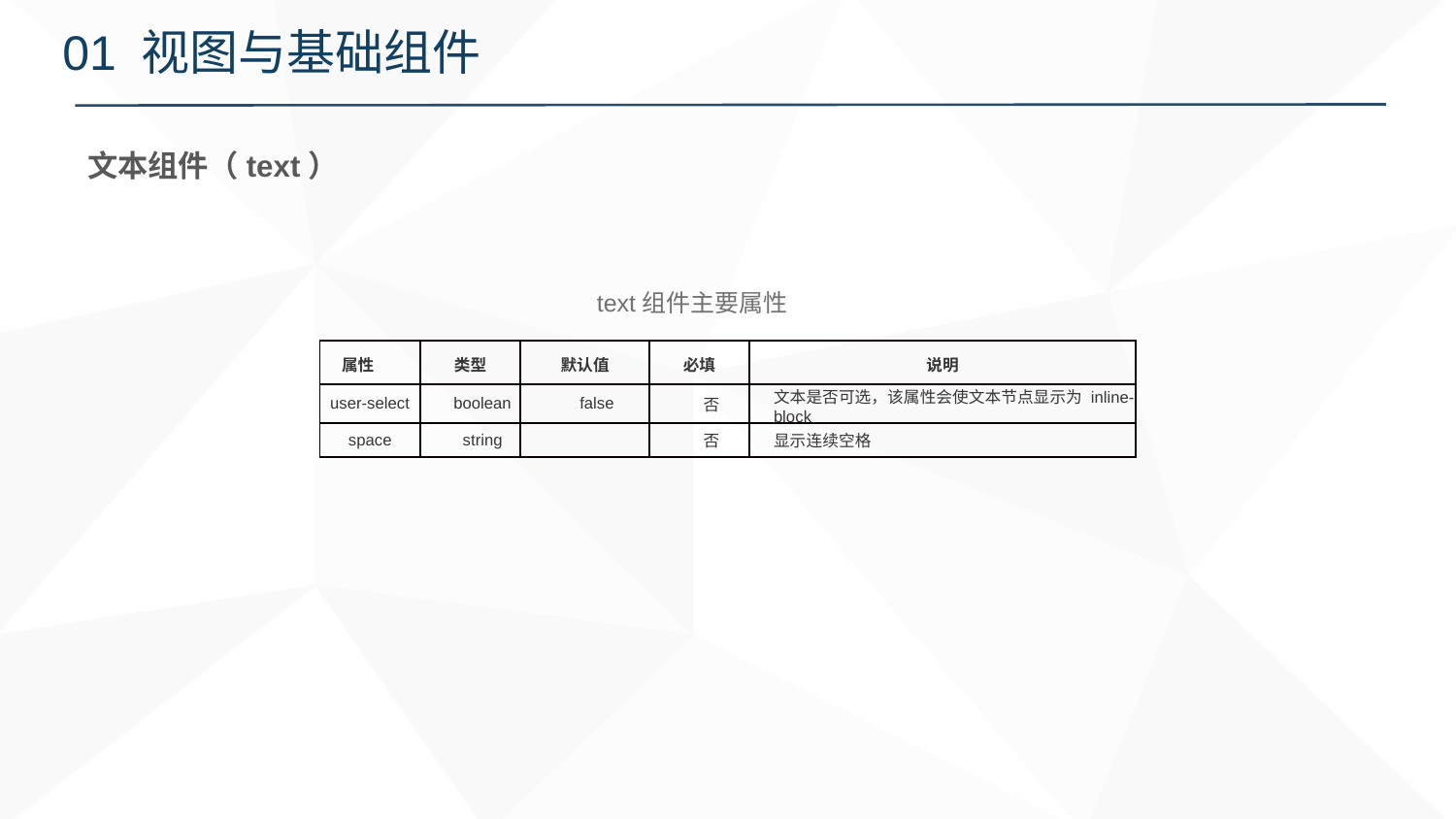

# 01 视图与基础组件
文本组件（text）
text组件主要属性
| 属性 | 类型 | 默认值 | 必填 | 说明 |
| --- | --- | --- | --- | --- |
| user-select | boolean | false | 否 | 文本是否可选，该属性会使文本节点显示为 inline-block |
| space | string |  | 否 | 显示连续空格 |